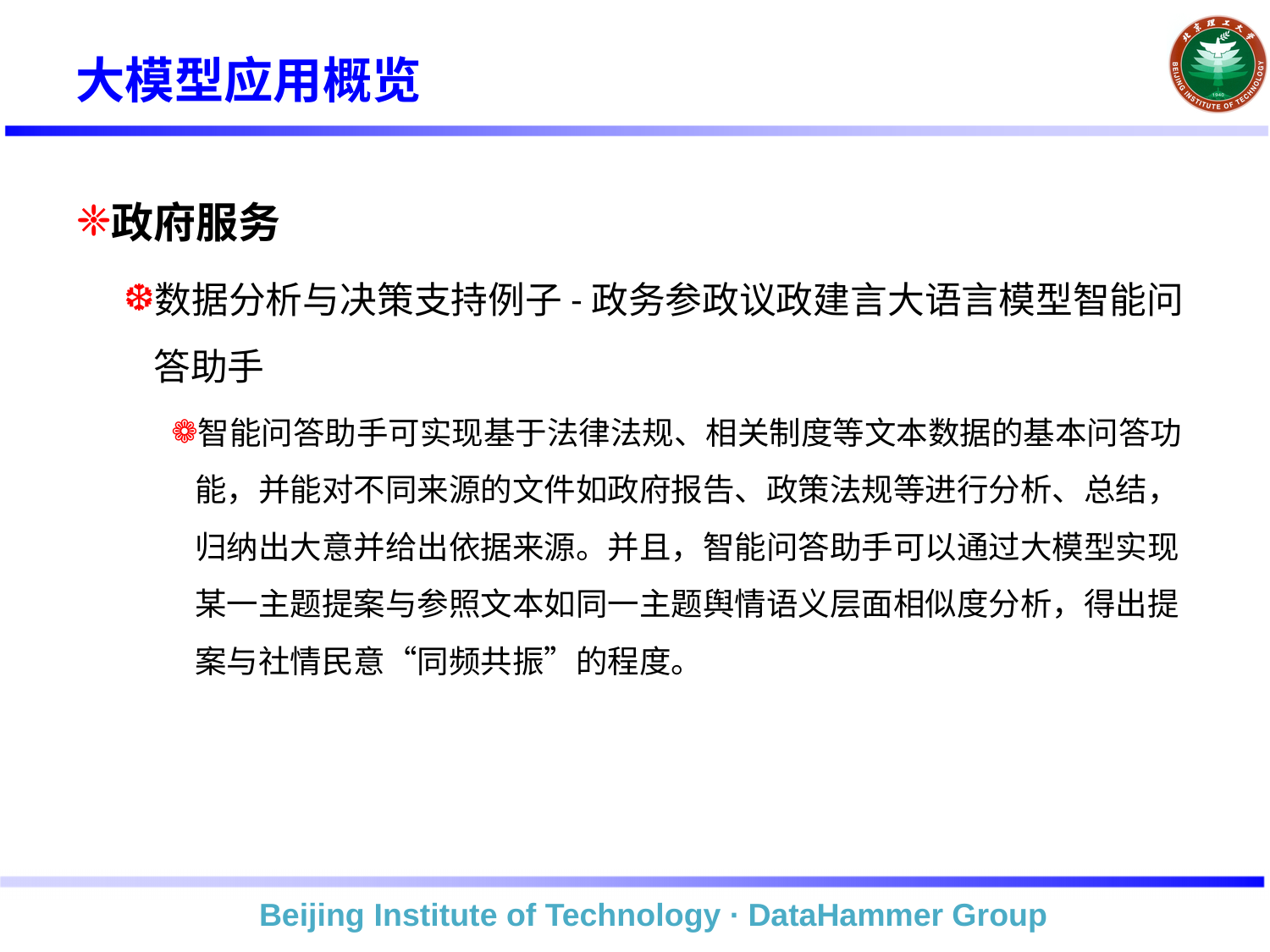

# 大模型应用概览
政府服务
数据分析与决策支持例子-政务参政议政建言大语言模型智能问答助手
智能问答助手可实现基于法律法规、相关制度等文本数据的基本问答功能，并能对不同来源的文件如政府报告、政策法规等进行分析、总结，归纳出大意并给出依据来源。并且，智能问答助手可以通过大模型实现某一主题提案与参照文本如同一主题舆情语义层面相似度分析，得出提案与社情民意“同频共振”的程度。